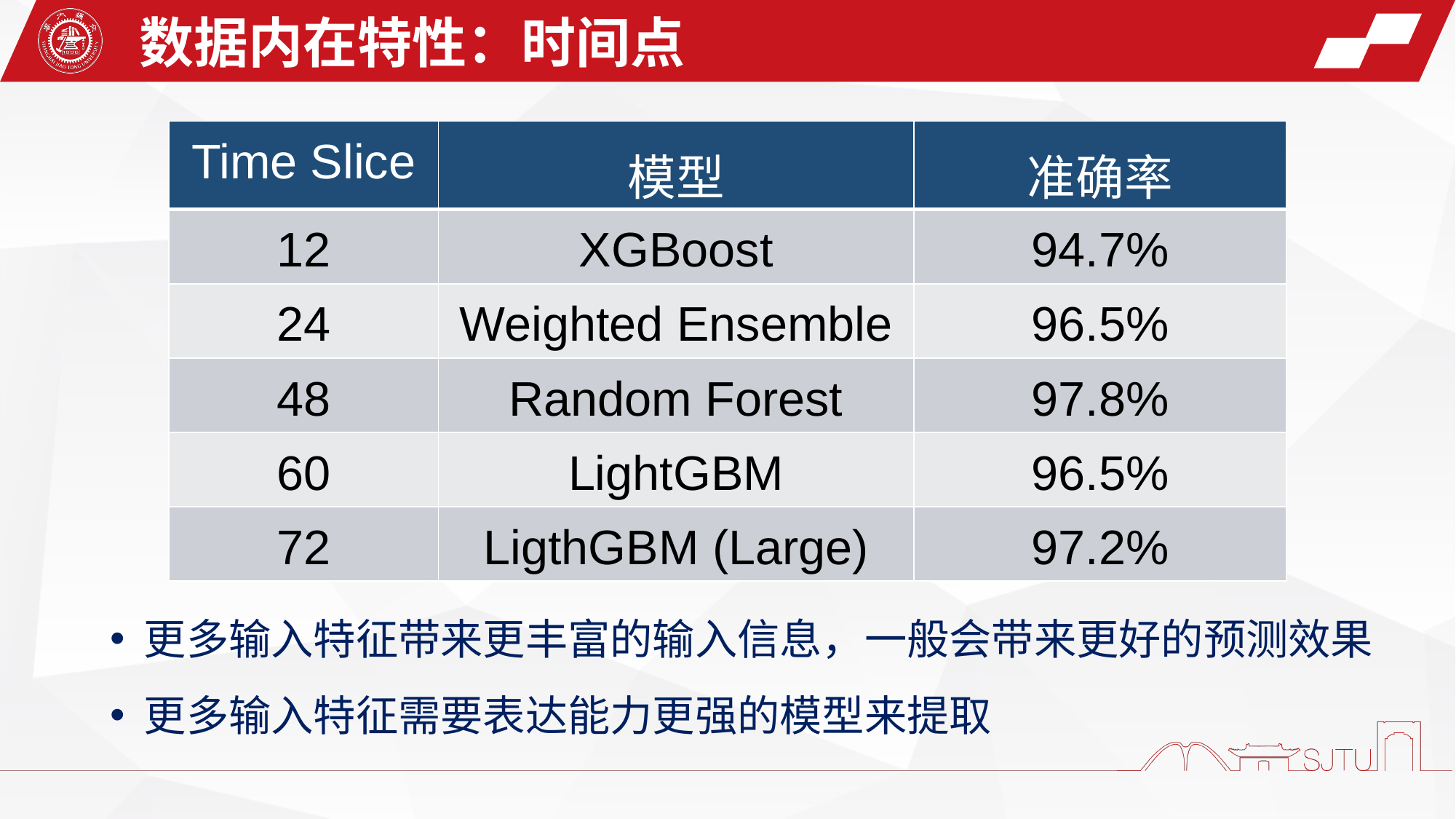

数据内在特性：时间点
| Time Slice | 模型 | 准确率 |
| --- | --- | --- |
| 12 | XGBoost | 94.7% |
| 24 | Weighted Ensemble | 96.5% |
| 48 | Random Forest | 97.8% |
| 60 | LightGBM | 96.5% |
| 72 | LigthGBM (Large) | 97.2% |
更多输入特征带来更丰富的输入信息，一般会带来更好的预测效果
更多输入特征需要表达能力更强的模型来提取